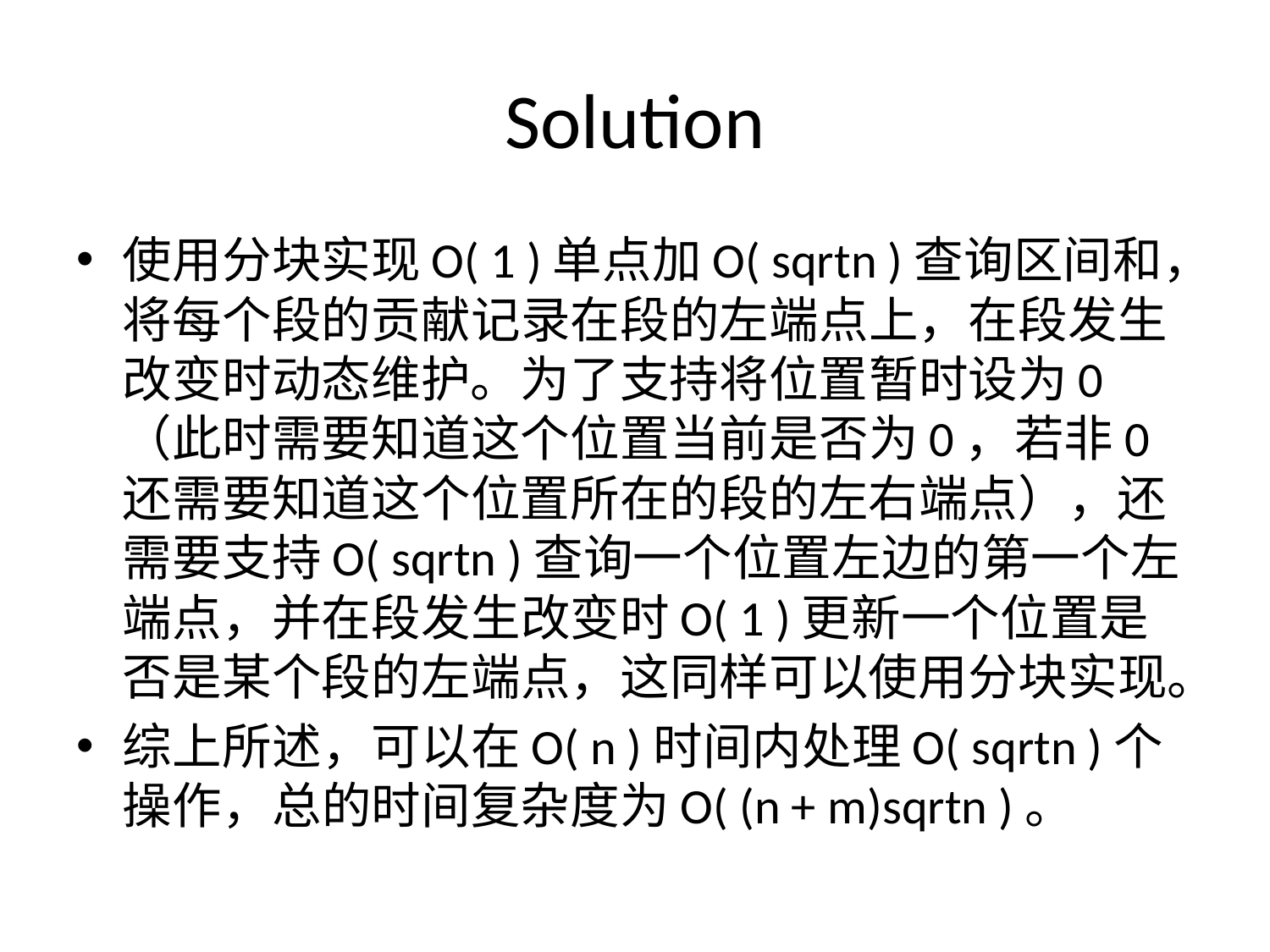

# Solution
使用分块实现O( 1 )单点加O( sqrtn )查询区间和，将每个段的贡献记录在段的左端点上，在段发生改变时动态维护。为了支持将位置暂时设为0（此时需要知道这个位置当前是否为0，若非0还需要知道这个位置所在的段的左右端点），还需要支持O( sqrtn )查询一个位置左边的第一个左端点，并在段发生改变时O( 1 )更新一个位置是否是某个段的左端点，这同样可以使用分块实现。
综上所述，可以在O( n )时间内处理O( sqrtn )个操作，总的时间复杂度为O( (n + m)sqrtn )。